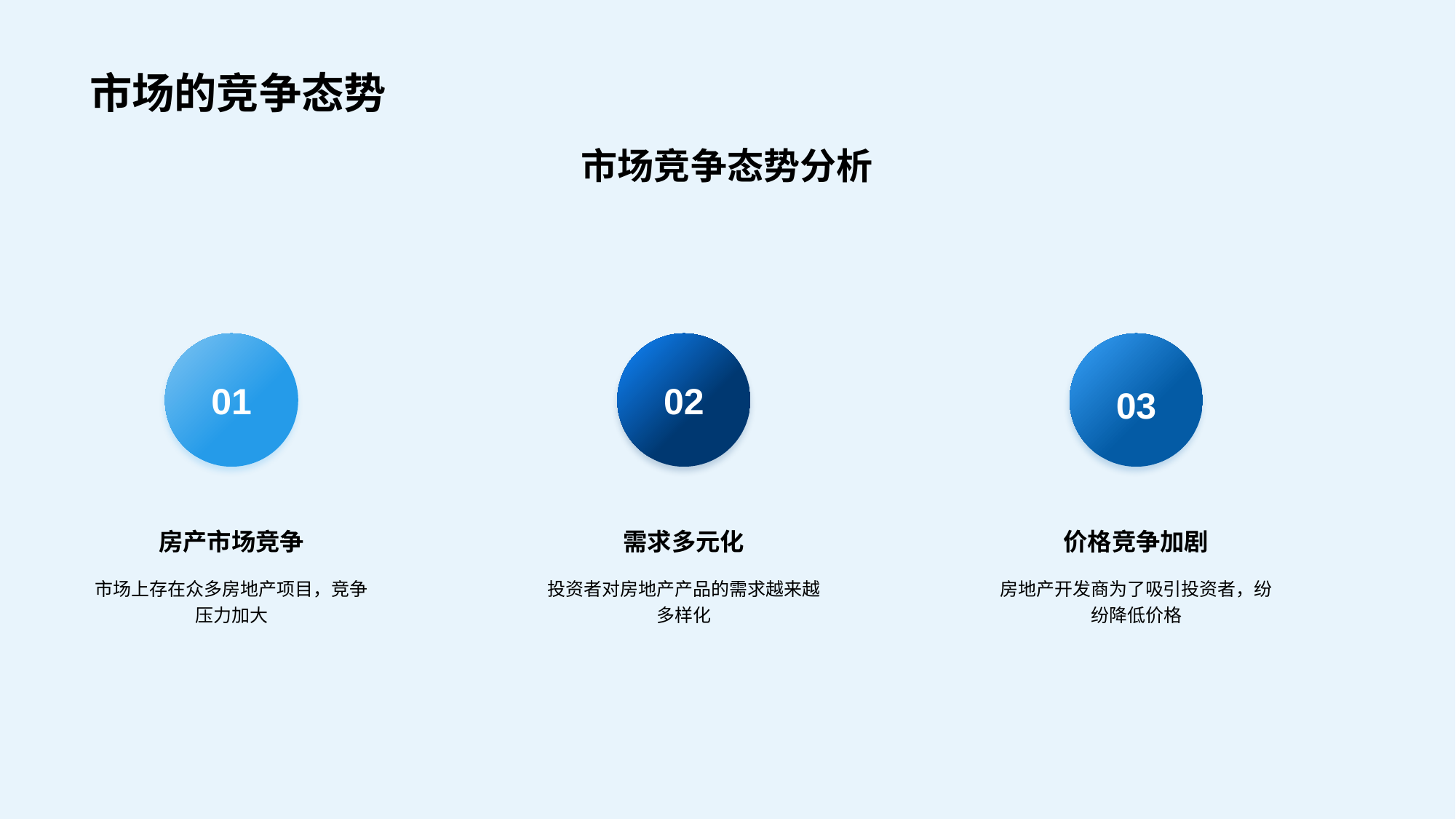

# 市场的竞争态势
市场竞争态势分析

01
房产市场竞争
市场上存在众多房地产项目，竞争压力加大

02
需求多元化
投资者对房地产产品的需求越来越多样化

03
价格竞争加剧
房地产开发商为了吸引投资者，纷纷降低价格